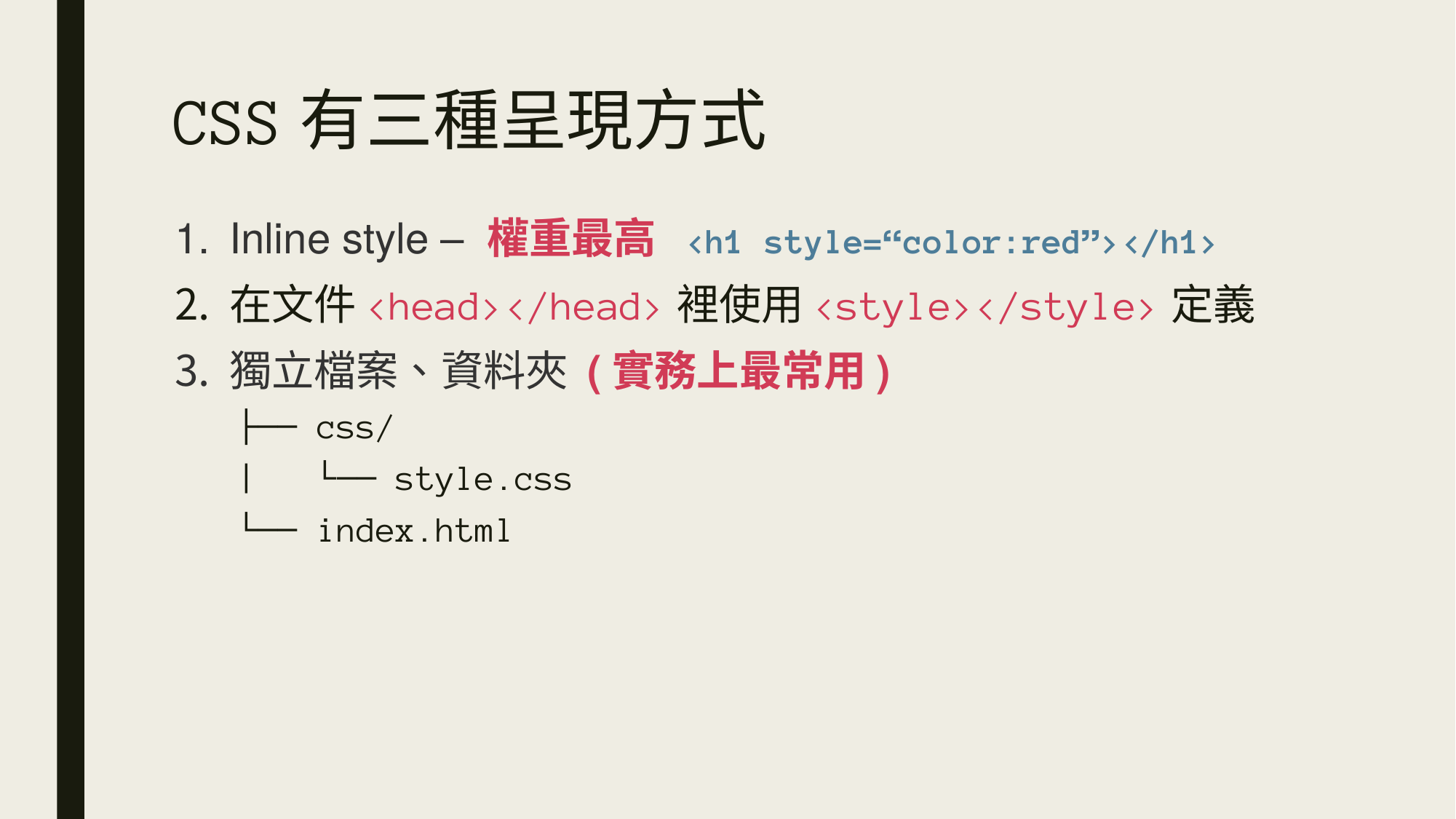

# CSS有三種呈現方式
Inline style – 權重最高  <h1 style=“color:red”></h1>
在文件<head></head>裡使用<style></style>定義
獨立檔案、資料夾 (實務上最常用)
├── css/
|   └── style.css
└── index.html